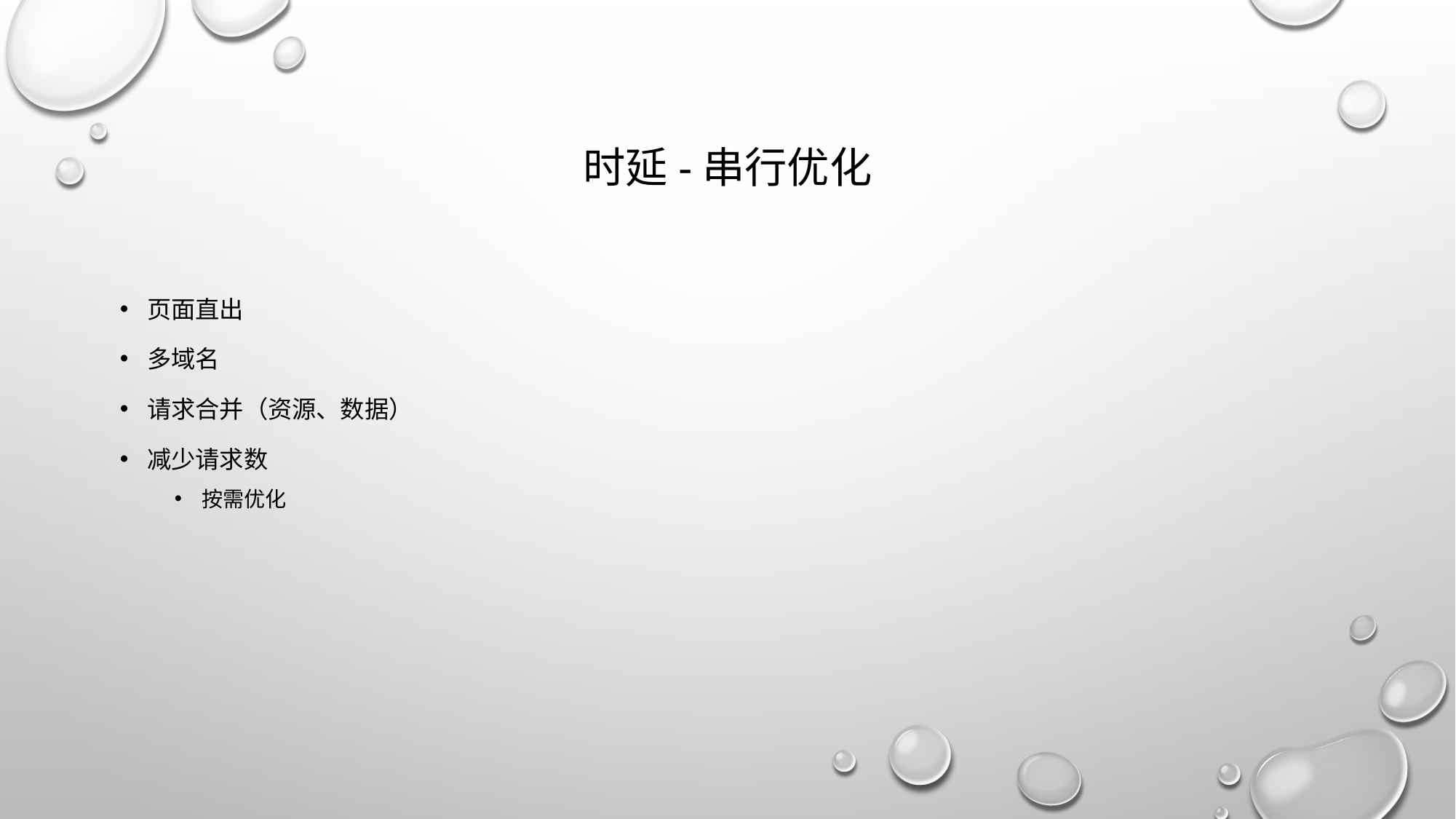

# 时延-串行优化
页面直出
多域名
请求合并（资源、数据）
减少请求数
按需优化